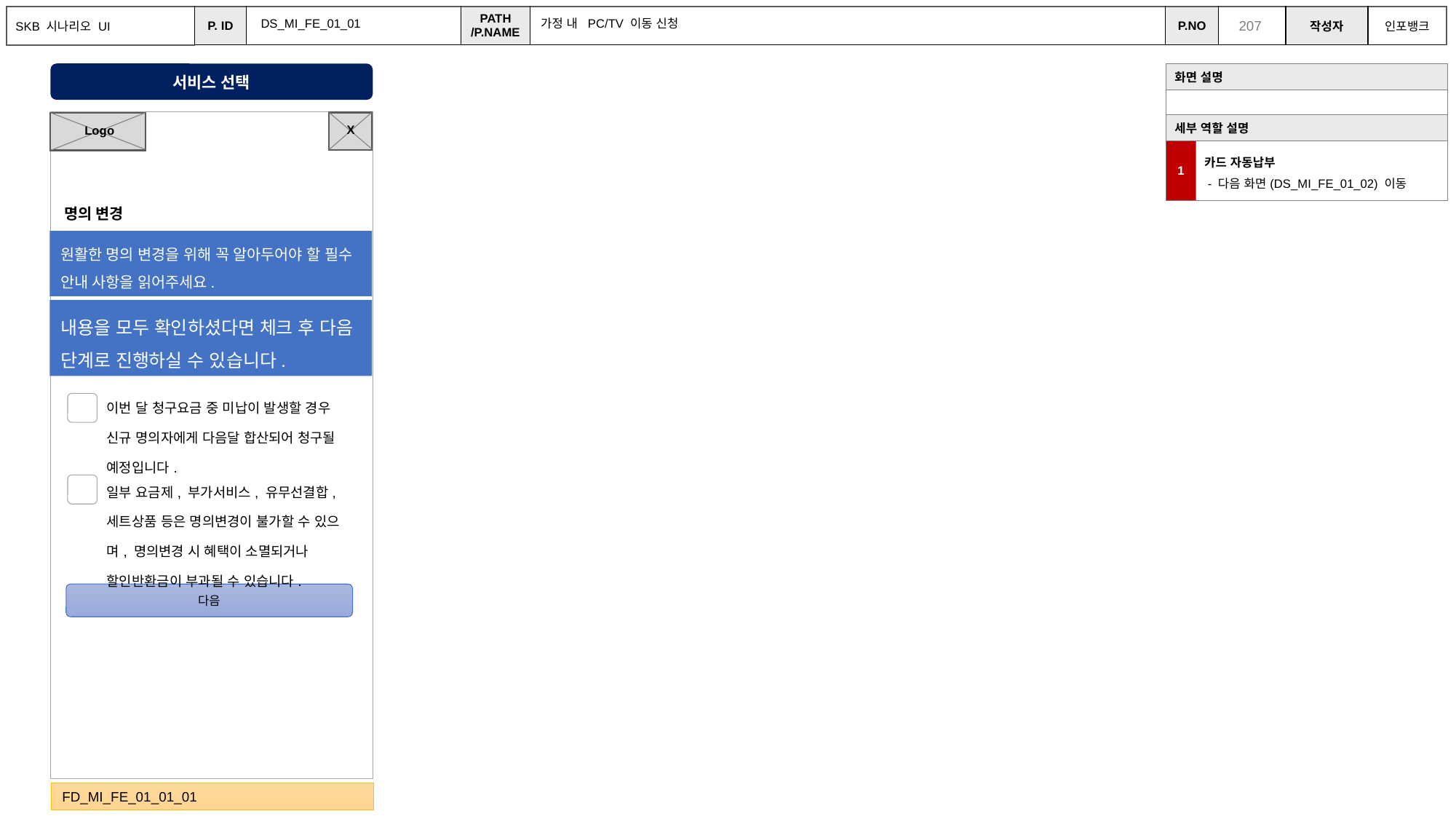

DS_MI_FE_01_01
가정 내  PC/TV 이동 신청
서비스 선택
| 화면 설명 |  |
| --- | --- |
|  |  |
| 세부 역할 설명 |  |
| 1 | 카드 자동납부 - 다음 화면(DS\_MI\_FE\_01\_02) 이동 |

X

Logo
명의 변경
원활한 명의 변경을 위해 꼭 알아두어야 할 필수 안내 사항을 읽어주세요.
내용을 모두 확인하셨다면 체크 후 다음 단계로 진행하실 수 있습니다.
| 이번 달 청구요금 중 미납이 발생할 경우 신규 명의자에게 다음달 합산되어 청구될 예정입니다. |
| --- |

| 일부 요금제, 부가서비스, 유무선결합, 세트상품 등은 명의변경이 불가할 수 있으며, 명의변경 시 혜택이 소멸되거나 할인반환금이 부과될 수 있습니다. |
| --- |

다음
FD_MI_FE_01_01_01